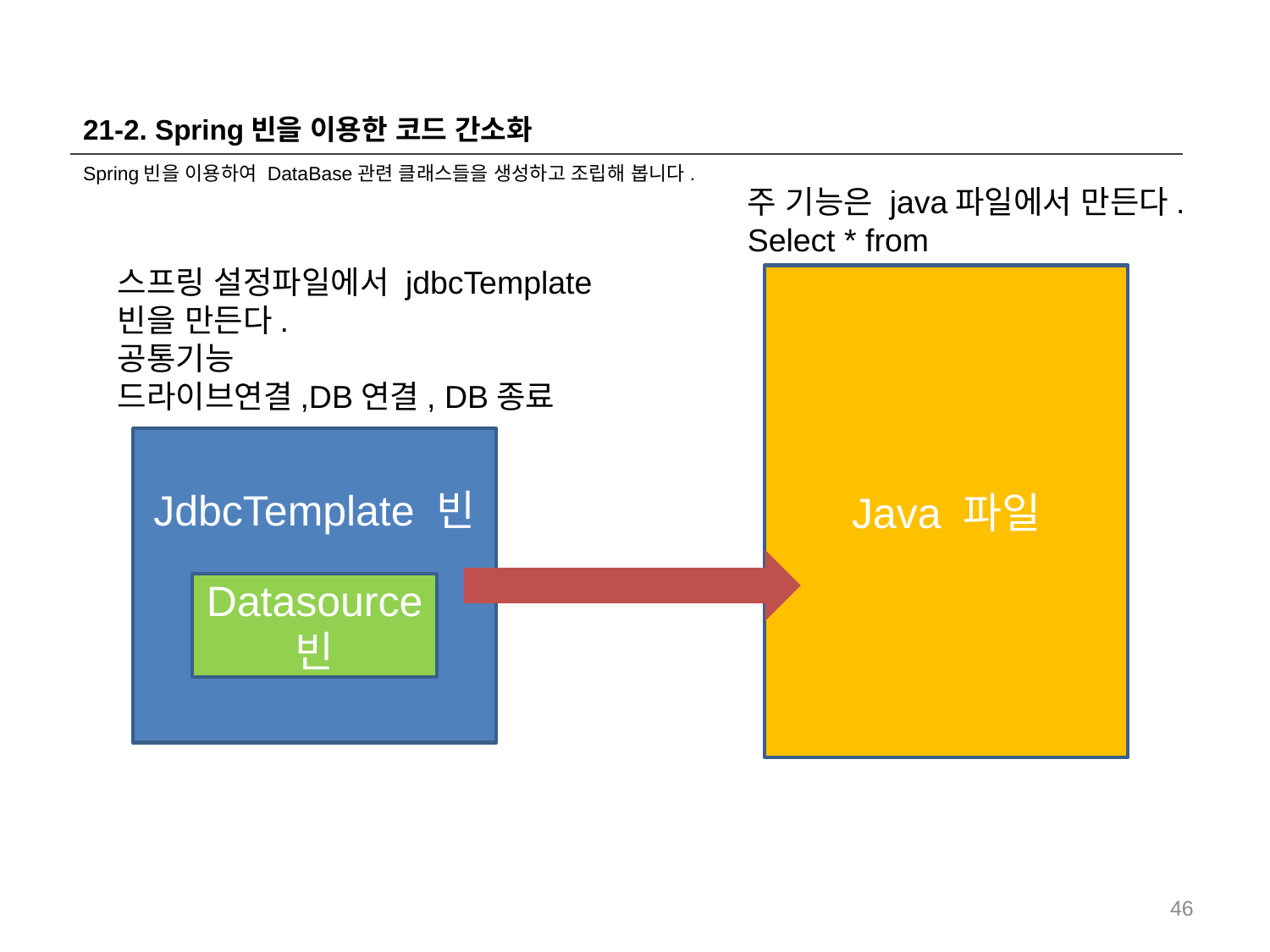

21-2. Spring빈을 이용한 코드 간소화
Spring빈을 이용하여 DataBase관련 클래스들을 생성하고 조립해 봅니다.
주 기능은 java파일에서 만든다.
Select * from
스프링 설정파일에서 jdbcTemplate빈을 만든다.
공통기능
드라이브연결,DB연결, DB종료
Java 파일
JdbcTemplate 빈

Datasource 빈
46